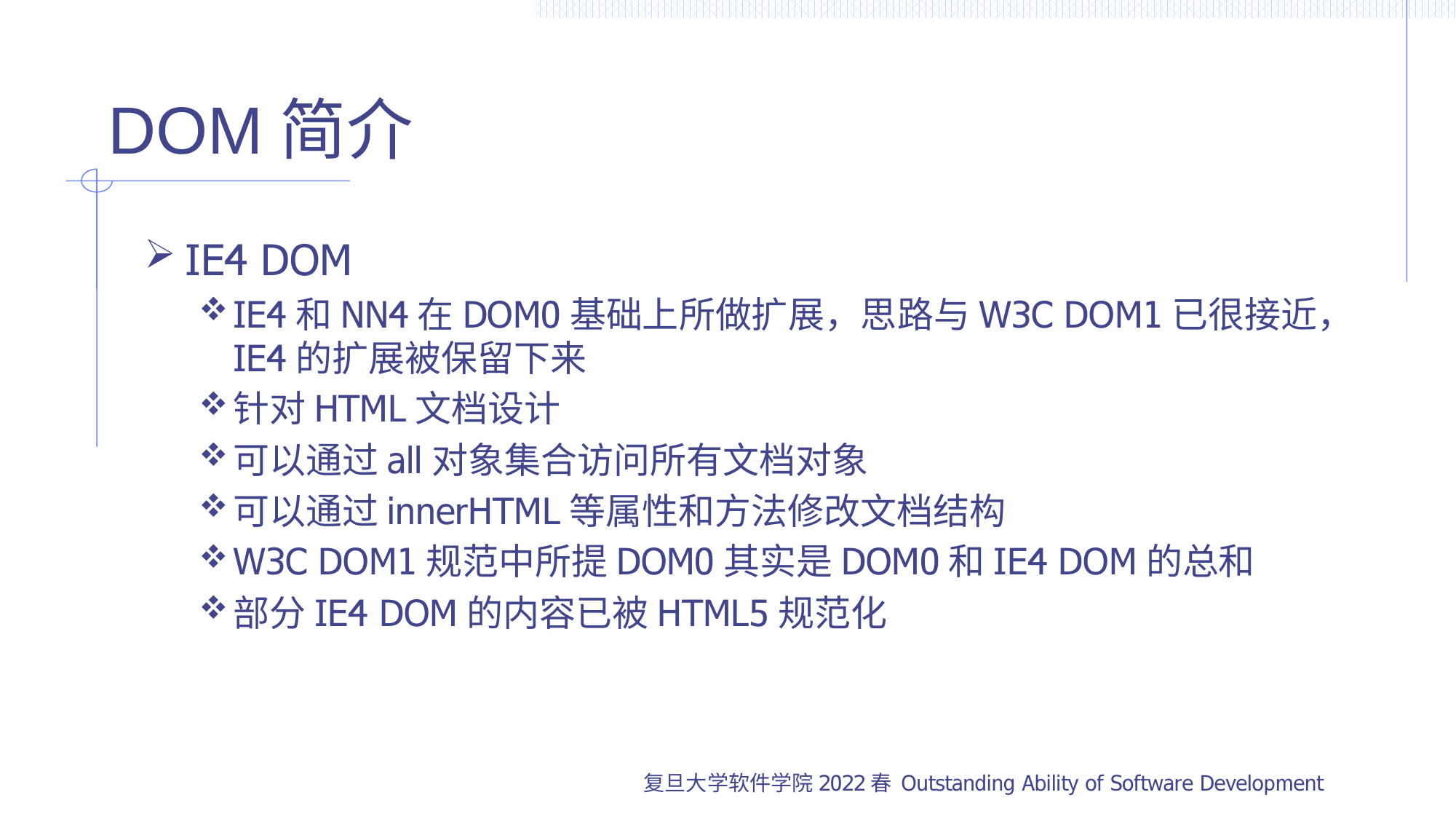

# DOM简介
IE4 DOM
IE4和NN4在DOM0基础上所做扩展，思路与W3C DOM1已很接近，IE4的扩展被保留下来
针对HTML文档设计
可以通过all对象集合访问所有文档对象
可以通过innerHTML等属性和方法修改文档结构
W3C DOM1规范中所提DOM0其实是DOM0和IE4 DOM的总和
部分IE4 DOM的内容已被HTML5规范化